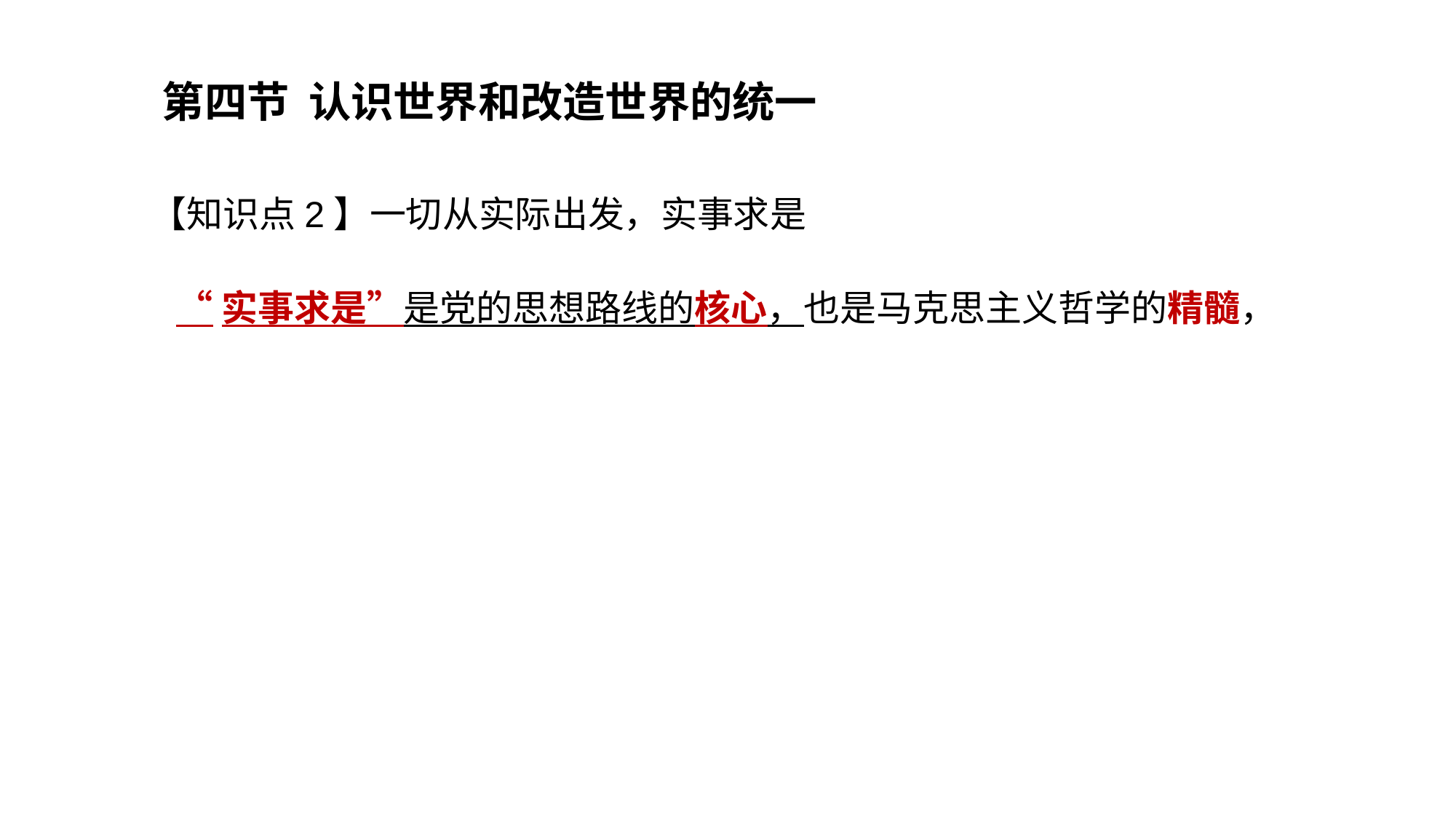

第二章
第四节  认识世界和改造世界的统一
【知识点2】一切从实际出发，实事求是
“实事求是”是党的思想路线的核心，也是马克思主义哲学的精髓，